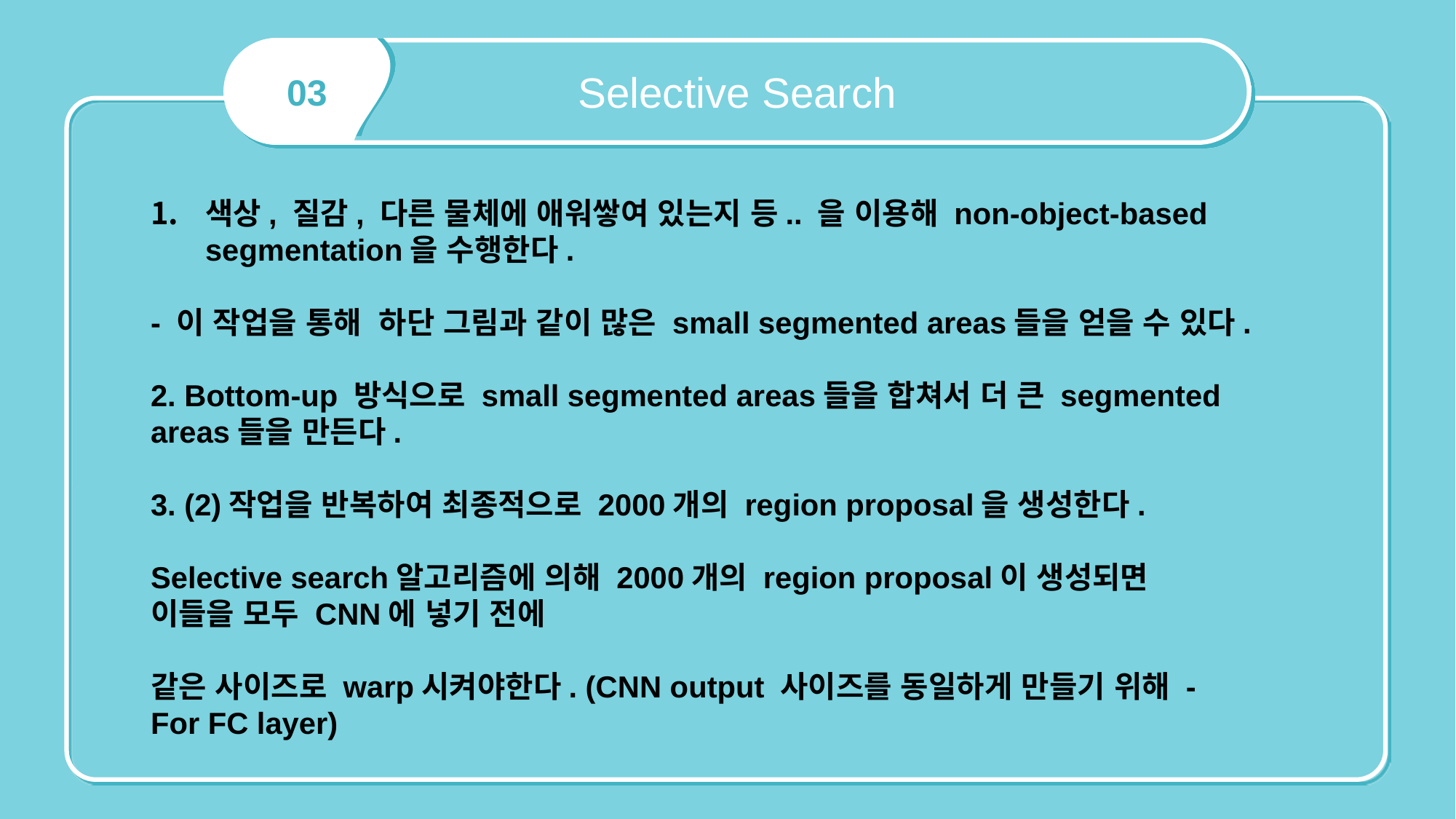

Selective Search
03

색상, 질감, 다른 물체에 애워쌓여 있는지 등.. 을 이용해 non-object-based segmentation을 수행한다.

- 이 작업을 통해  하단 그림과 같이 많은 small segmented areas들을 얻을 수 있다.

2. Bottom-up 방식으로 small segmented areas들을 합쳐서 더 큰 segmented areas들을 만든다.

3. (2)작업을 반복하여 최종적으로 2000개의 region proposal을 생성한다.

Selective search알고리즘에 의해 2000개의 region proposal이 생성되면 이들을 모두 CNN에 넣기 전에
같은 사이즈로 warp시켜야한다. (CNN output 사이즈를 동일하게 만들기 위해 - For FC layer)